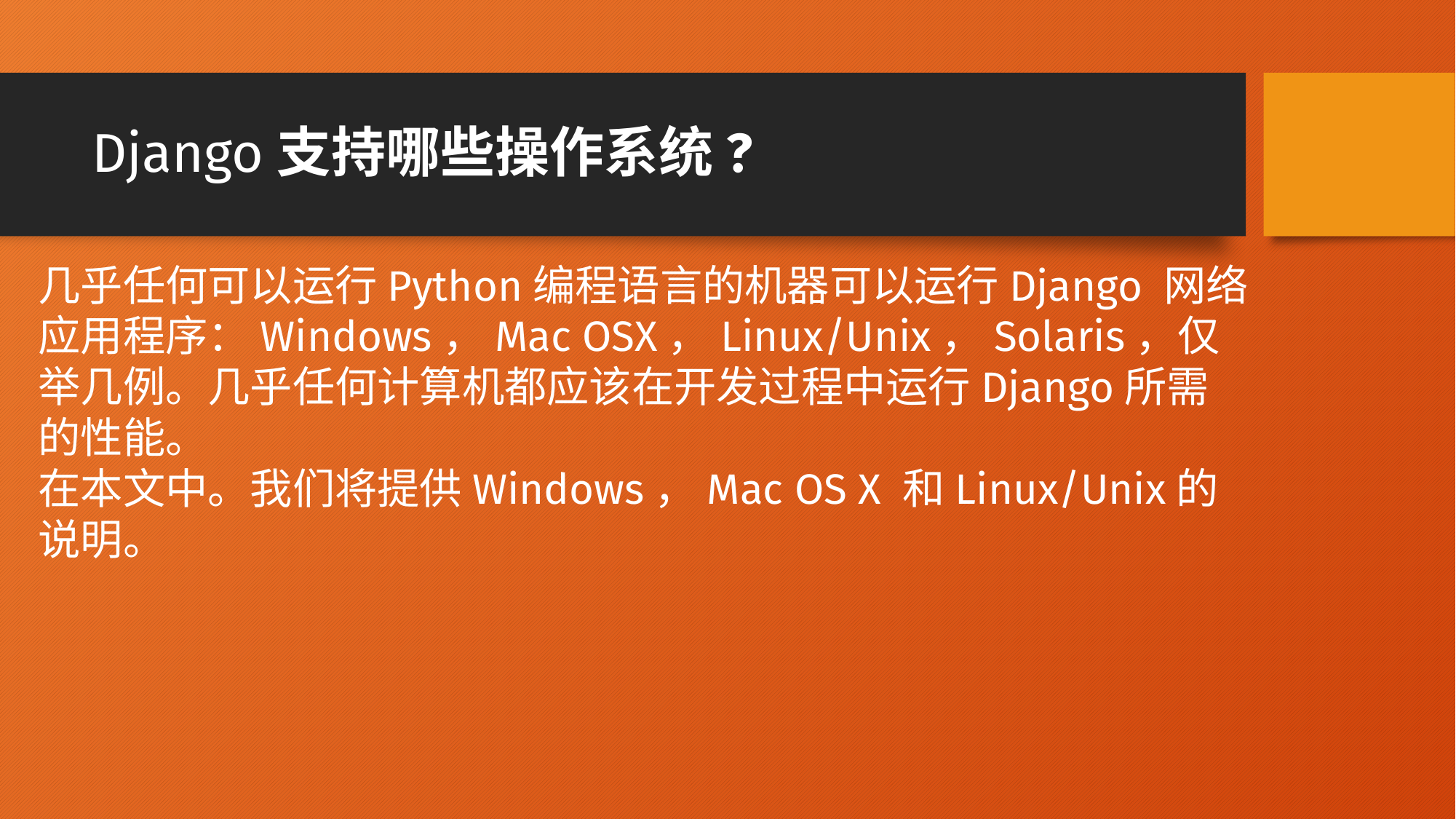

# Django支持哪些操作系统?
几乎任何可以运行Python编程语言的机器可以运行Django 网络应用程序：Windows，Mac OSX，Linux/Unix，Solaris，仅举几例。几乎任何计算机都应该在开发过程中运行Django所需的性能。
在本文中。我们将提供Windows，Mac OS X 和Linux/Unix的说明。